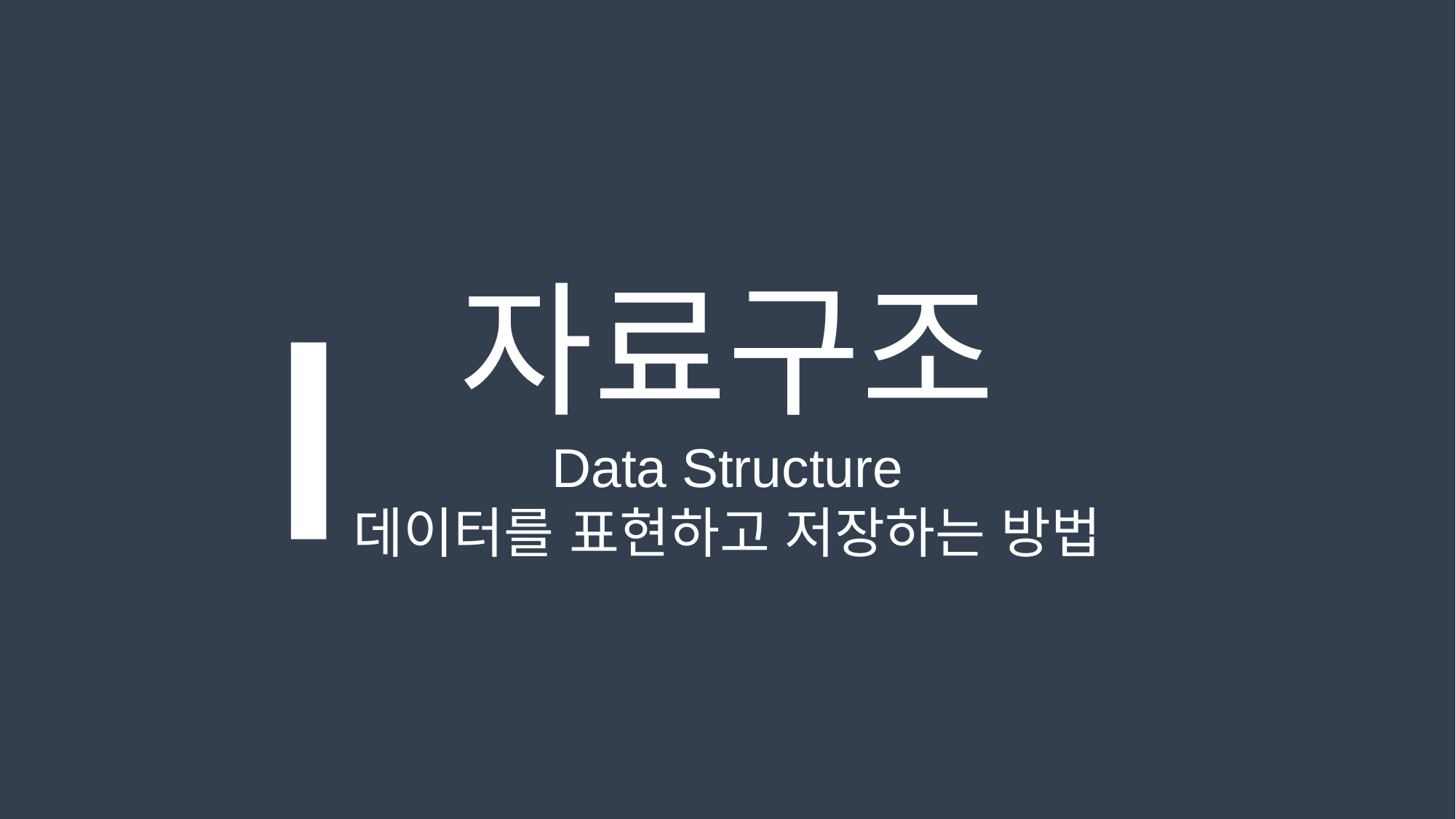

자료구조
Data Structure
데이터를 표현하고 저장하는 방법